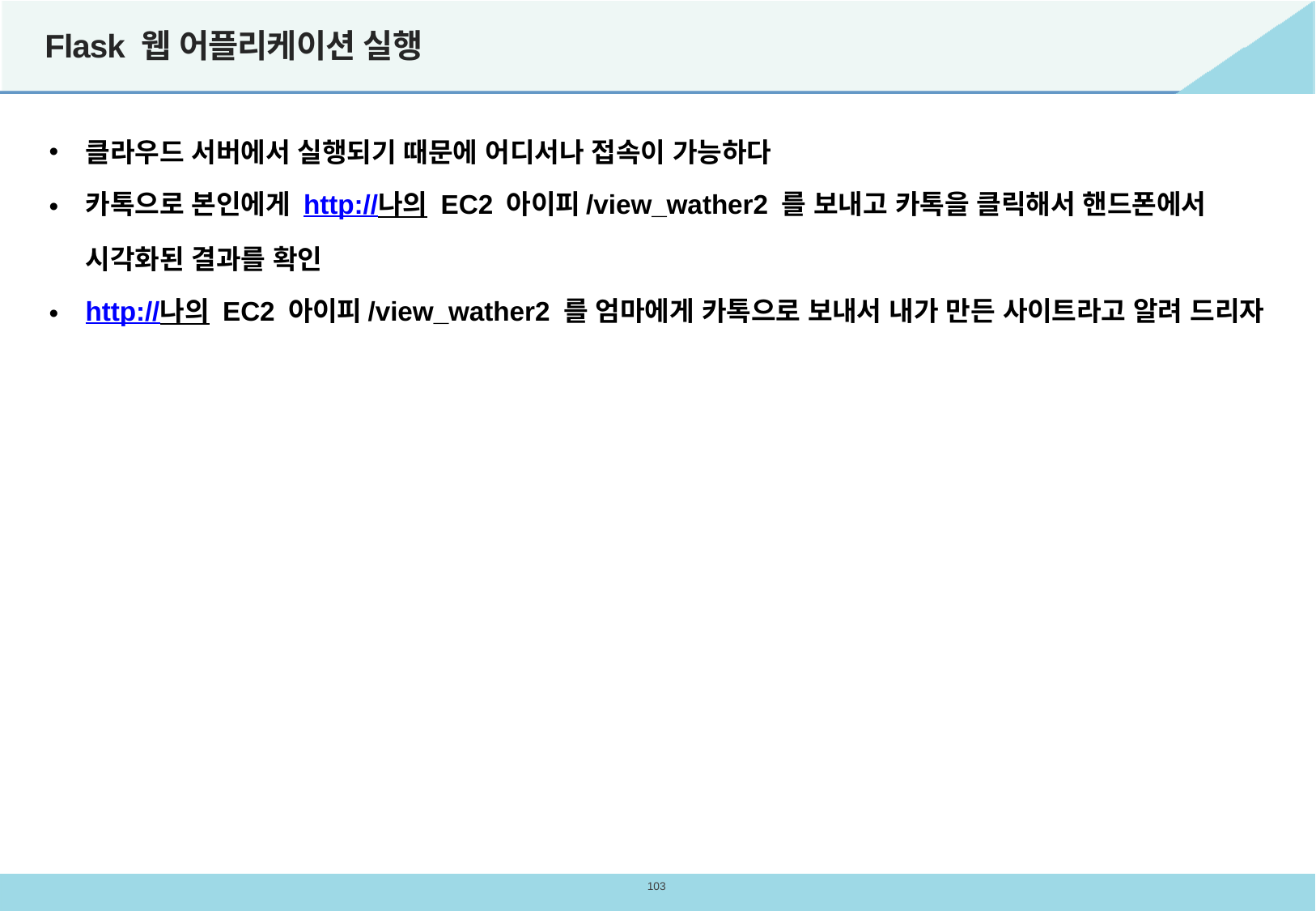

# Flask 웹 어플리케이션 실행
클라우드 서버에서 실행되기 때문에 어디서나 접속이 가능하다
카톡으로 본인에게 http://나의 EC2 아이피/view_wather2 를 보내고 카톡을 클릭해서 핸드폰에서 시각화된 결과를 확인
http://나의 EC2 아이피/view_wather2 를 엄마에게 카톡으로 보내서 내가 만든 사이트라고 알려 드리자